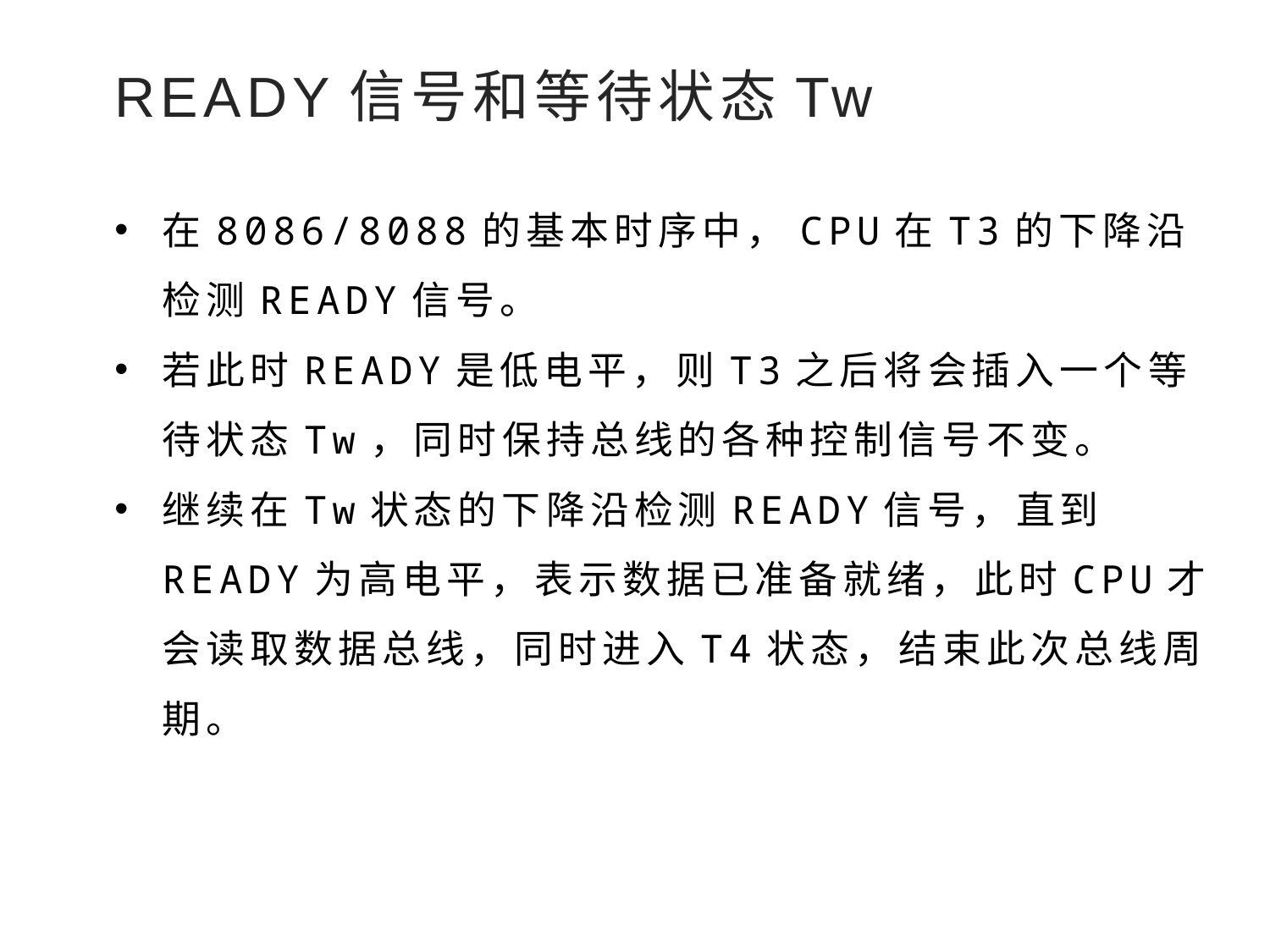

READY信号和等待状态Tw
在8086/8088的基本时序中，CPU在T3的下降沿检测READY信号。
若此时READY是低电平，则T3之后将会插入一个等待状态Tw，同时保持总线的各种控制信号不变。
继续在Tw状态的下降沿检测READY信号，直到READY为高电平，表示数据已准备就绪，此时CPU才会读取数据总线，同时进入T4状态，结束此次总线周期。